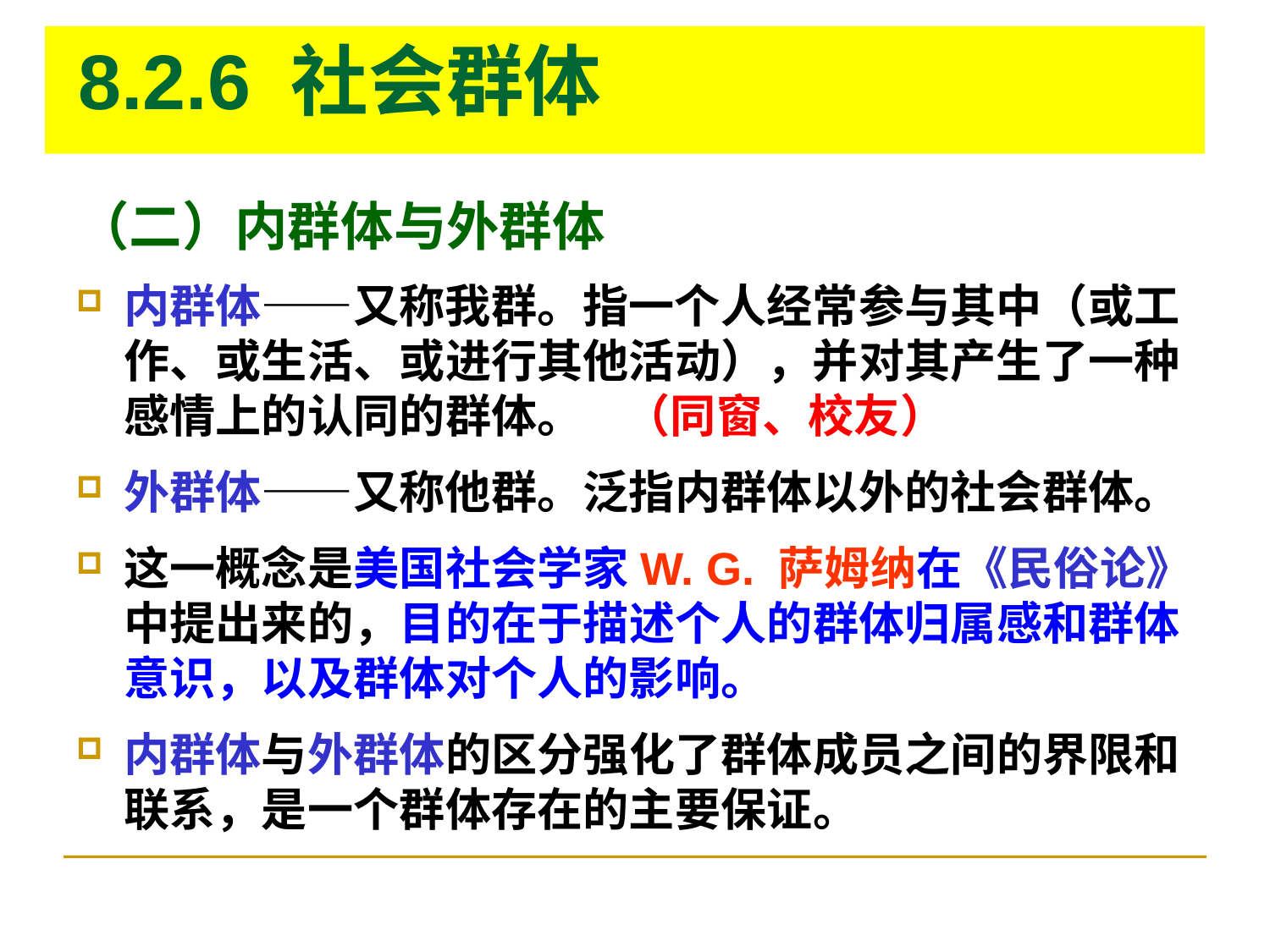

# 8.2.6 社会群体
（二）内群体与外群体
内群体——又称我群。指一个人经常参与其中（或工作、或生活、或进行其他活动），并对其产生了一种感情上的认同的群体。    （同窗、校友）
外群体——又称他群。泛指内群体以外的社会群体。
这一概念是美国社会学家W. G. 萨姆纳在《民俗论》中提出来的，目的在于描述个人的群体归属感和群体意识，以及群体对个人的影响。
内群体与外群体的区分强化了群体成员之间的界限和联系，是一个群体存在的主要保证。

32